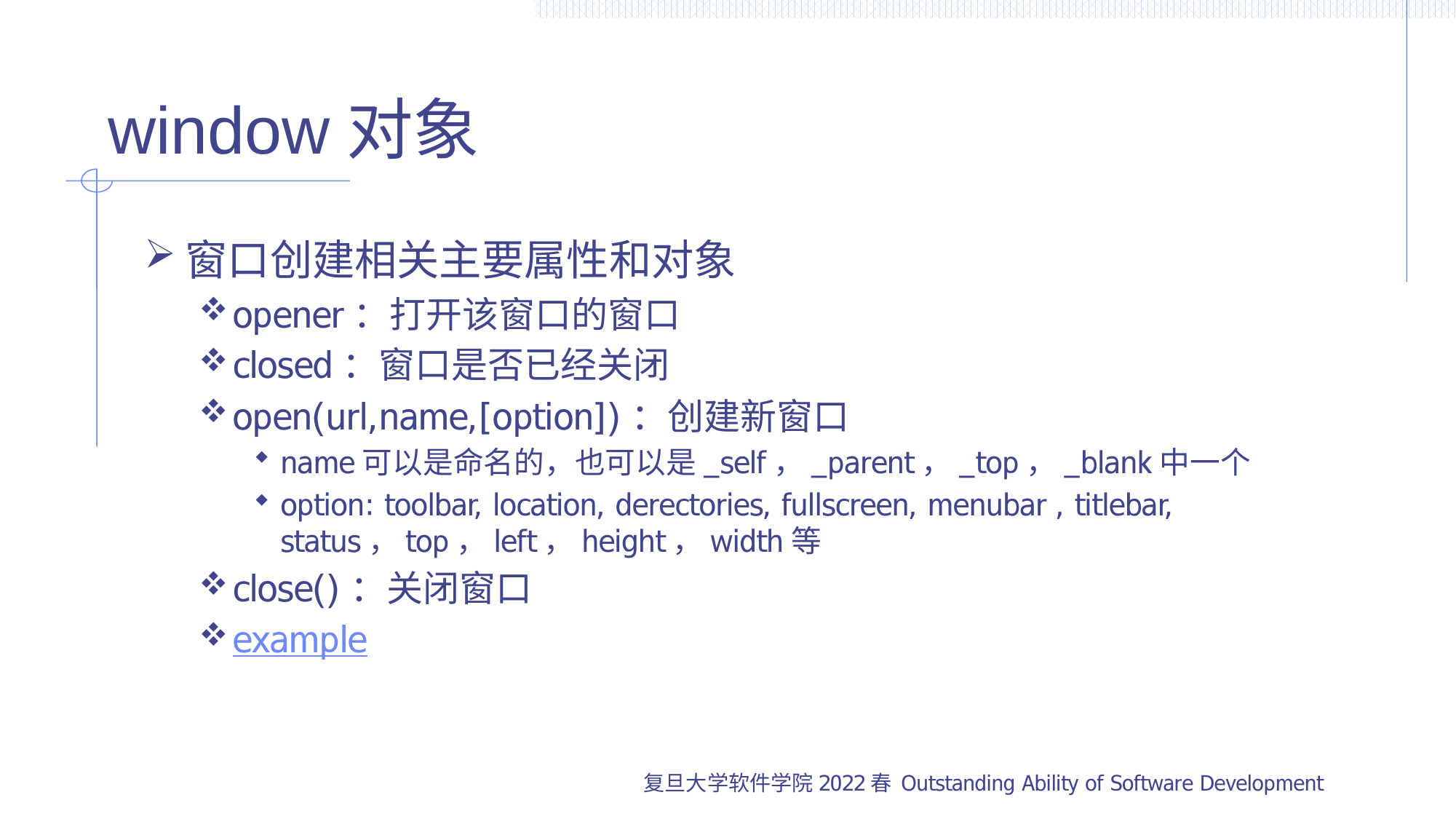

# window对象
窗口创建相关主要属性和对象
opener：打开该窗口的窗口
closed：窗口是否已经关闭
open(url,name,[option])：创建新窗口
name可以是命名的，也可以是_self，_parent，_top，_blank中一个
option: toolbar, location, derectories, fullscreen, menubar , titlebar, status，top，left，height，width等
close()：关闭窗口
example